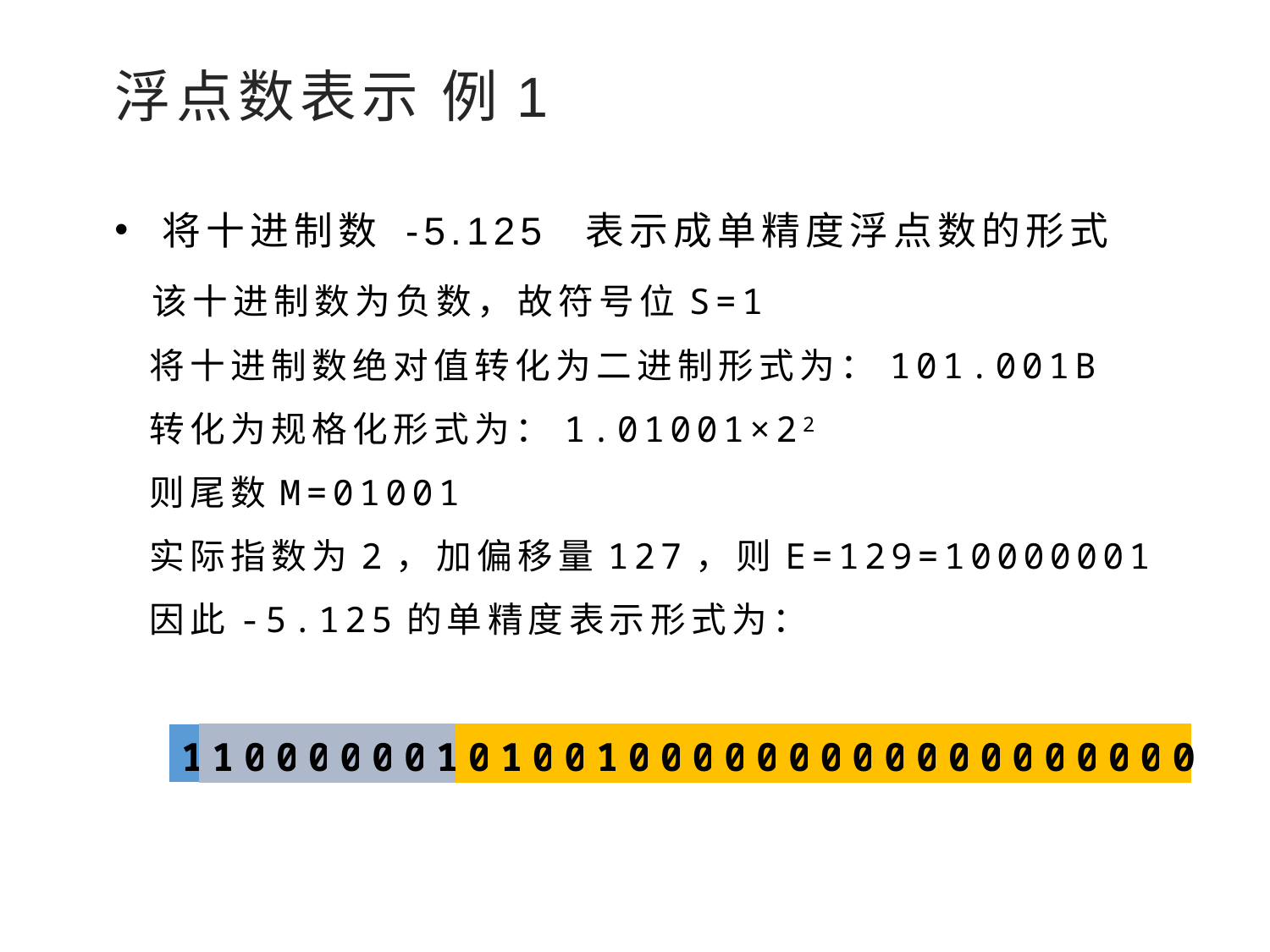

浮点数表示 例1
将十进制数 -5.125 表示成单精度浮点数的形式
  该十进制数为负数，故符号位S=1
  将十进制数绝对值转化为二进制形式为：101.001B
  转化为规格化形式为：1.01001×22
  则尾数M=01001
  实际指数为2，加偏移量127，则E=129=10000001
  因此-5.125的单精度表示形式为：
| 1 |
| --- |
| 1 | 0 | 0 | 0 | 0 | 0 | 0 | 1 |
| --- | --- | --- | --- | --- | --- | --- | --- |
| 0 | 1 | 0 | 0 | 1 | 0 | 0 | 0 | 0 | 0 | 0 | 0 | 0 | 0 | 0 | 0 | 0 | 0 | 0 | 0 | 0 | 0 | 0 |
| --- | --- | --- | --- | --- | --- | --- | --- | --- | --- | --- | --- | --- | --- | --- | --- | --- | --- | --- | --- | --- | --- | --- |